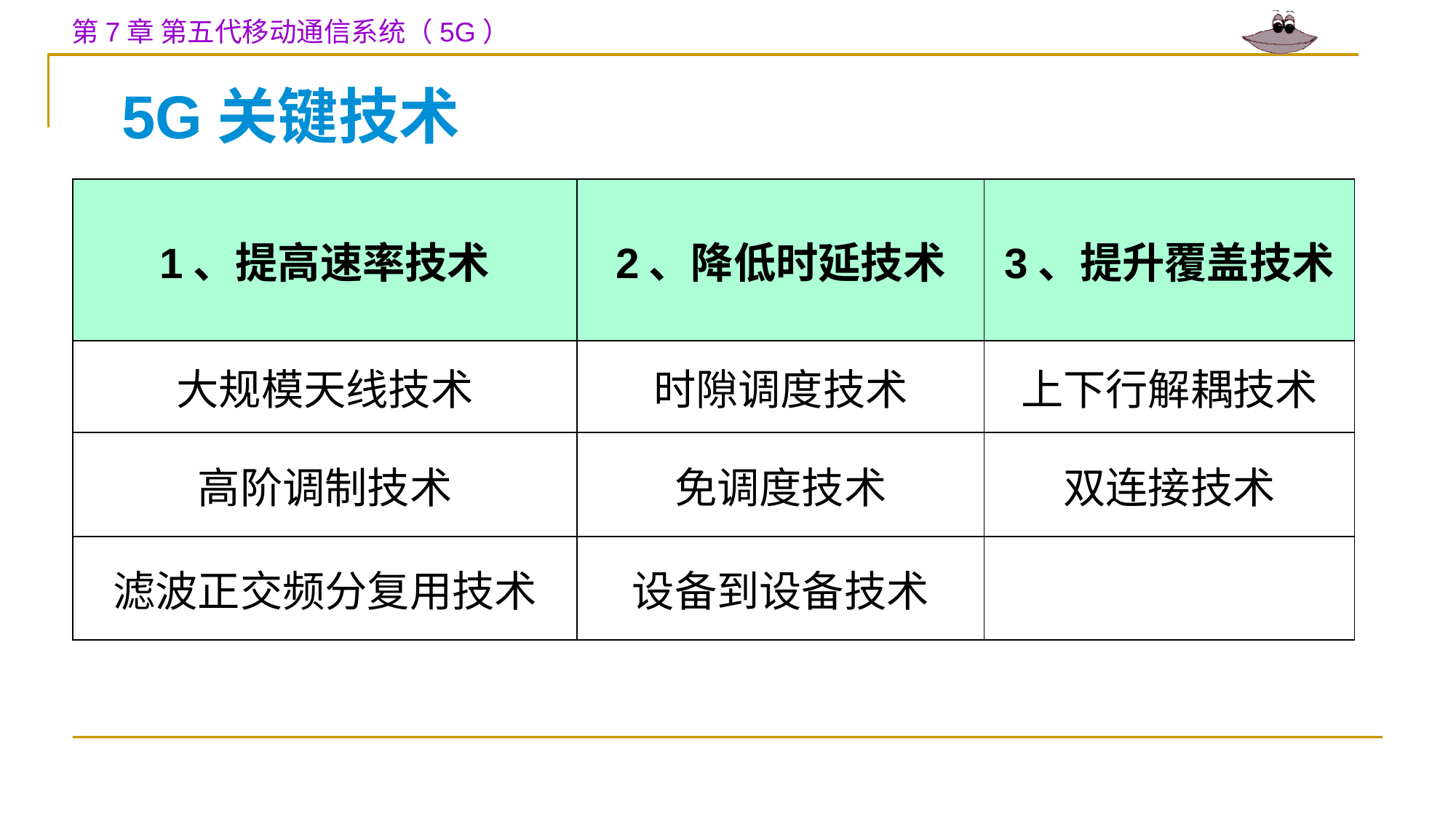

5G关键技术
| 1、提高速率技术 | 2、降低时延技术 | 3、提升覆盖技术 |
| --- | --- | --- |
| 大规模天线技术 | 时隙调度技术 | 上下行解耦技术 |
| 高阶调制技术 | 免调度技术 | 双连接技术 |
| 滤波正交频分复用技术 | 设备到设备技术 |  |